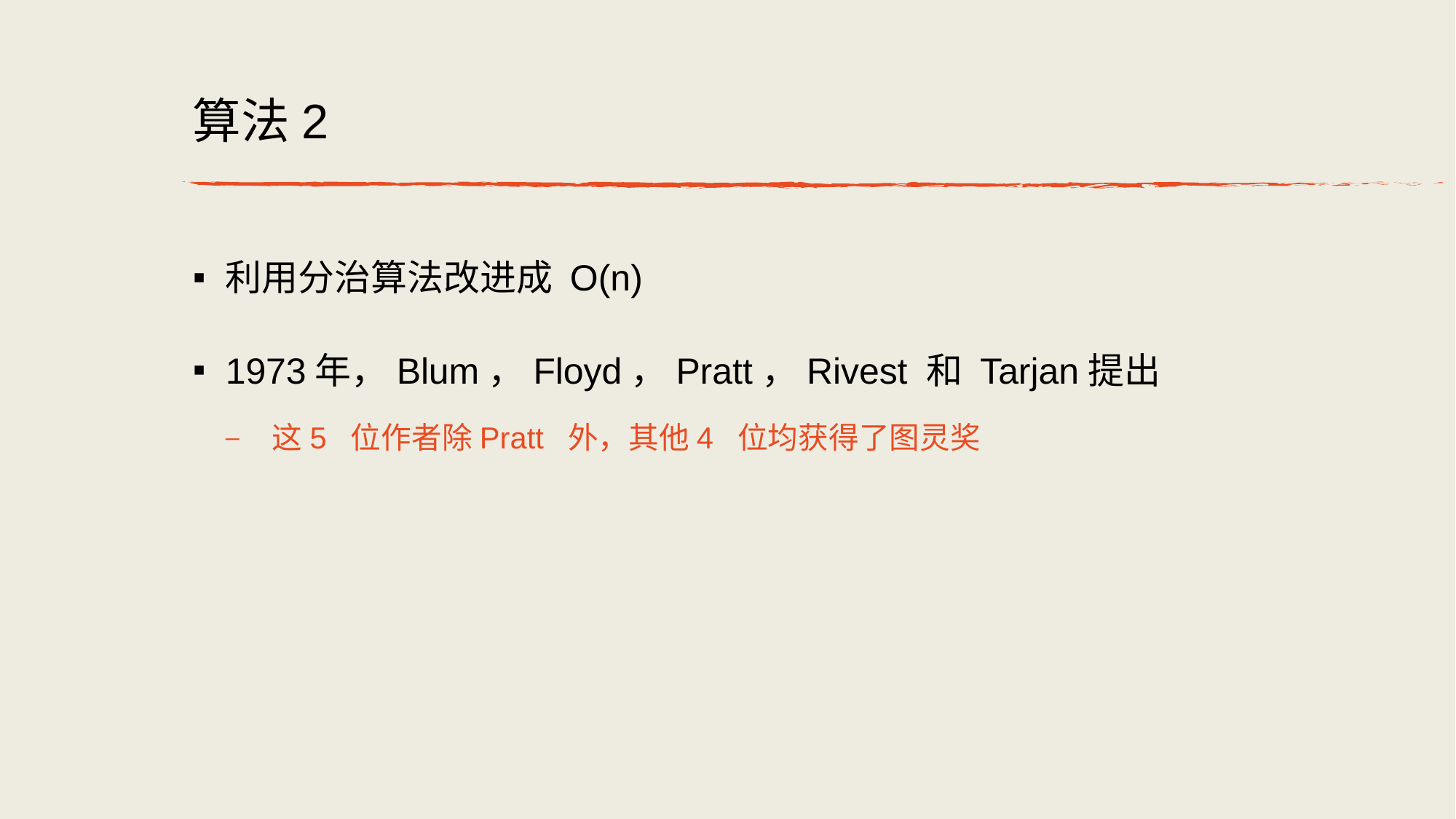

# 算法2
利用分治算法改进成 O(n)
1973年，Blum，Floyd，Pratt，Rivest 和 Tarjan提出
 这5  位作者除Pratt  外，其他4  位均获得了图灵奖